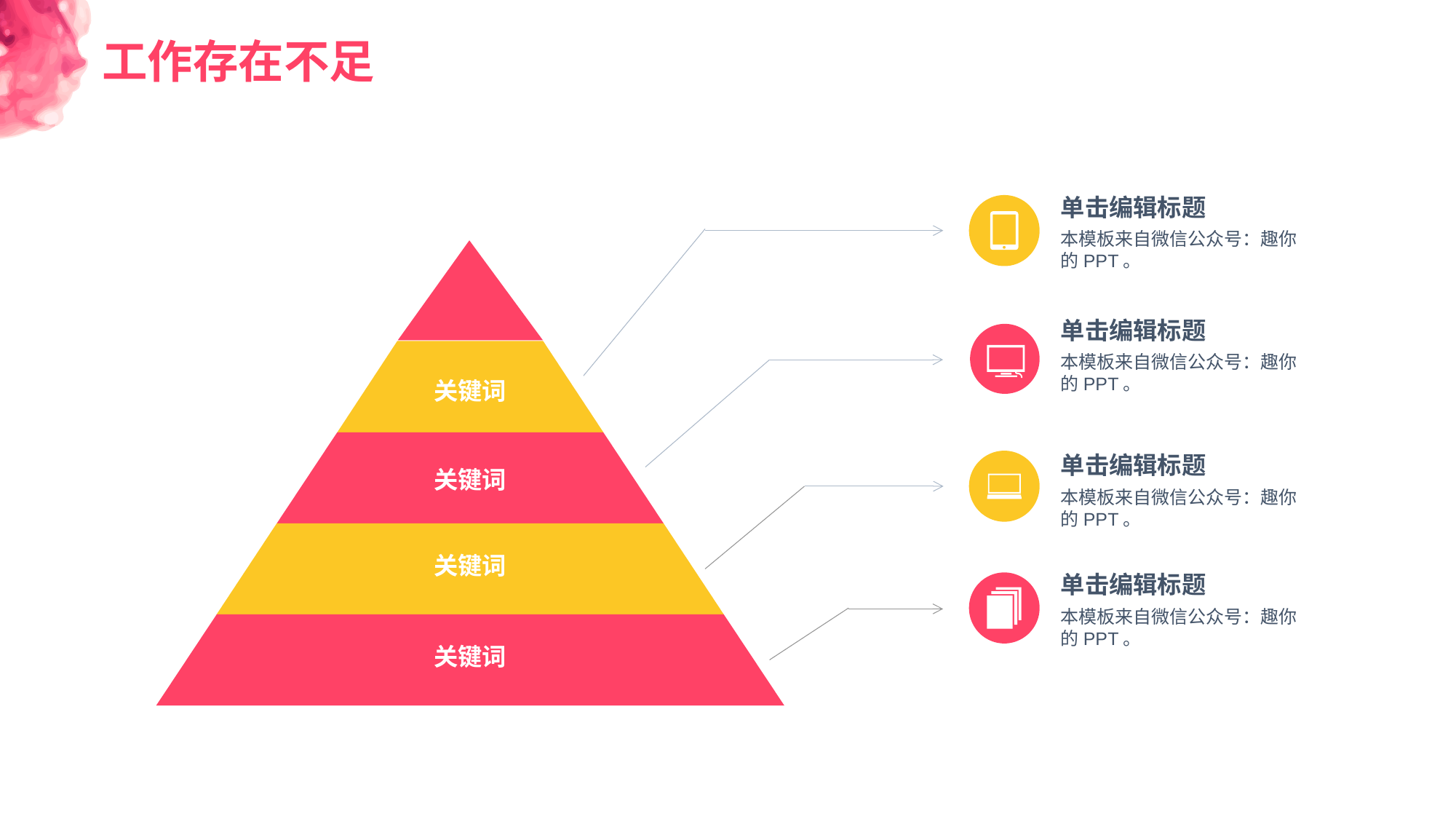

工作存在不足
单击编辑标题

本模板来自微信公众号：趣你的PPT。

单击编辑标题

本模板来自微信公众号：趣你的PPT。
关键词

单击编辑标题

关键词

本模板来自微信公众号：趣你的PPT。

关键词
单击编辑标题

本模板来自微信公众号：趣你的PPT。

关键词